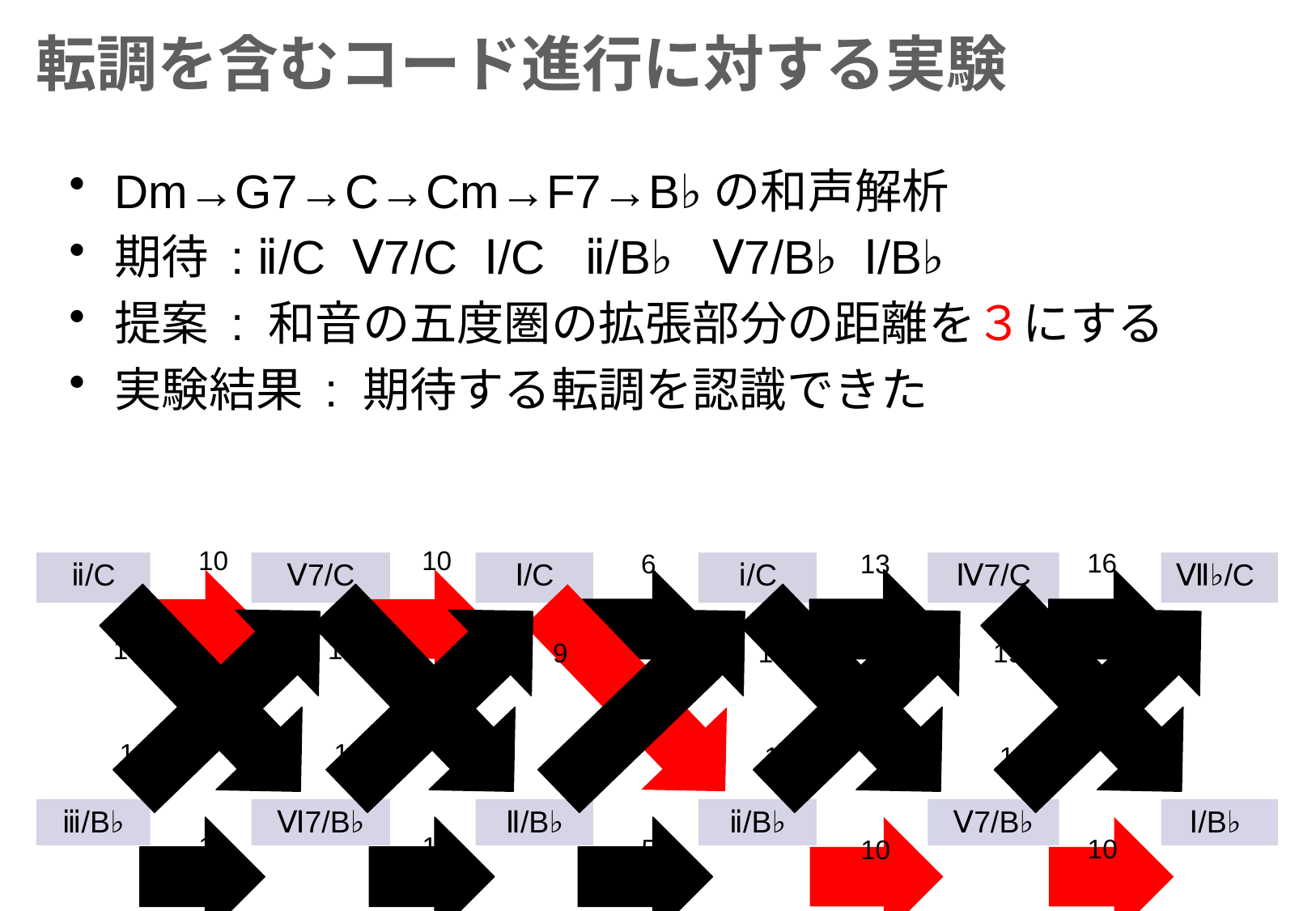

# 転調を含むコード進行に対する実験
Dm→G7→C→Cm→F7→B♭の和声解析
期待 : ⅱ/C  Ⅴ7/C  Ⅰ/C   ⅱ/B♭   Ⅴ7/B♭  Ⅰ/B♭
提案 : 和音の五度圏の拡張部分の距離を３にする
実験結果 : 期待する転調を認識できた

10
10
16
6
13

14
17
19
9
16
14
16
16
11
14
11
14
10
5
10
| ⅱ/C |  | Ⅴ7/C |  | Ⅰ/C |  | ⅰ/C |  | Ⅳ7/C |  | Ⅶ♭/C |
| --- | --- | --- | --- | --- | --- | --- | --- | --- | --- | --- |
|  |  |  |  |  |  |  |  |  |  |  |
|  |  |  |  |  |  |  |  |  |  |  |
| ⅲ/B♭ |  | Ⅵ7/B♭ |  | Ⅱ/B♭ |  | ⅱ/B♭ |  | Ⅴ7/B♭ |  | Ⅰ/B♭ |